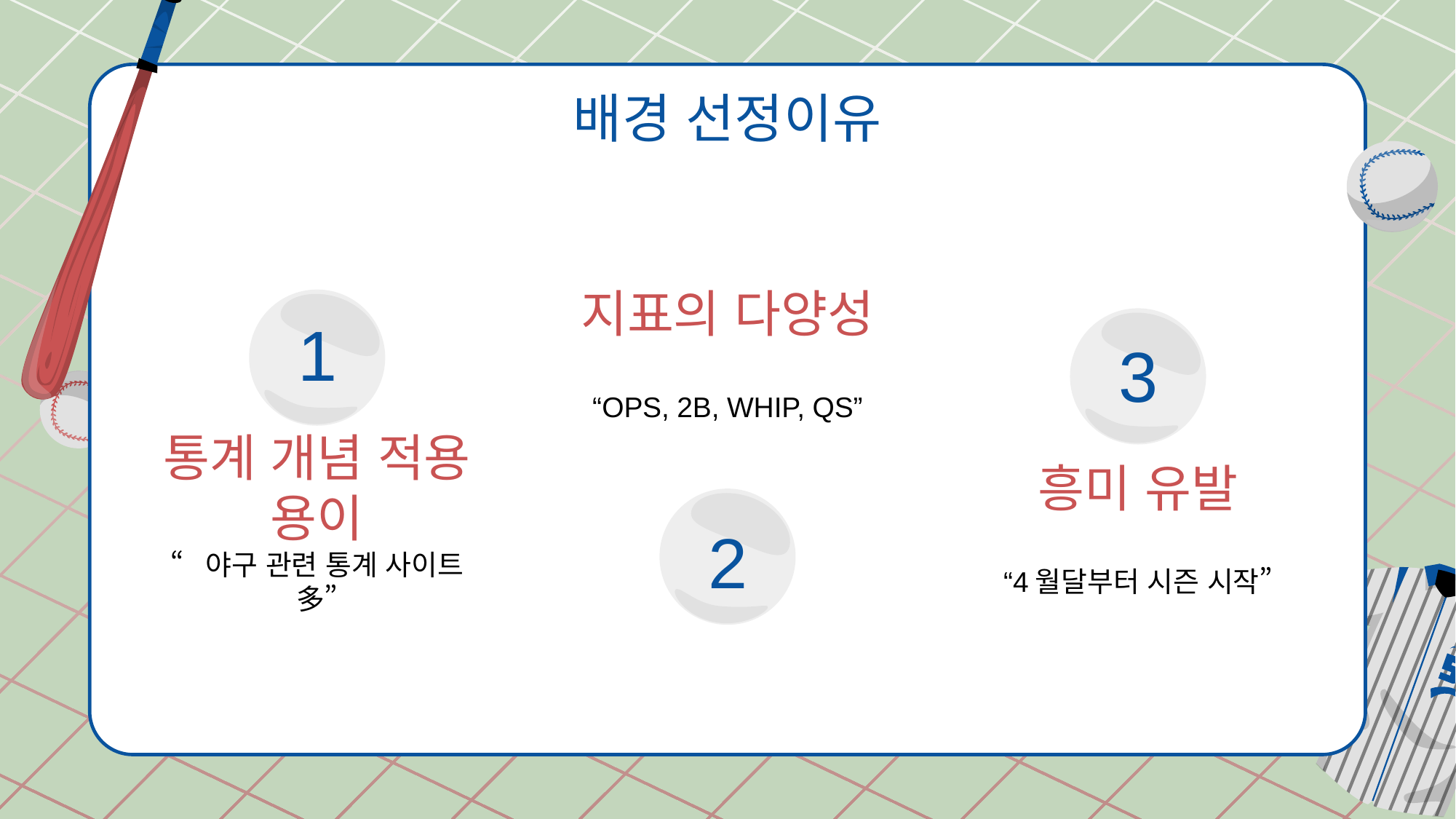

# 배경 선정이유
지표의 다양성

1

3
“OPS, 2B, WHIP, QS”
통계 개념 적용 용이
흥미 유발

2
“야구 관련 통계 사이트 多”
“4월달부터 시즌 시작”